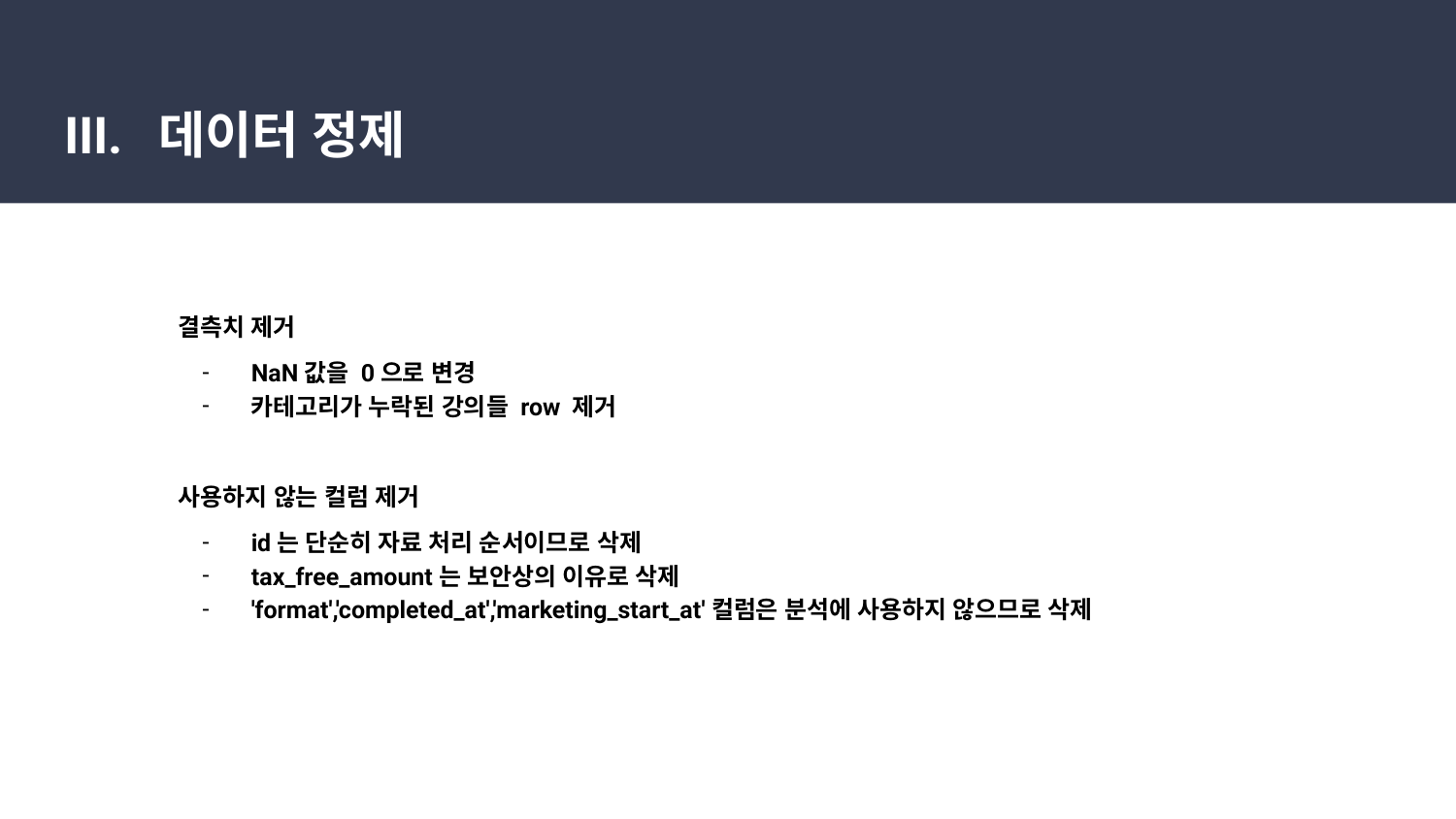

# III.  데이터 정제
결측치 제거
NaN값을 0으로 변경
카테고리가 누락된 강의들 row 제거

사용하지 않는 컬럼 제거
id는 단순히 자료 처리 순서이므로 삭제
tax_free_amount는 보안상의 이유로 삭제
'format','completed_at','marketing_start_at'컬럼은 분석에 사용하지 않으므로 삭제